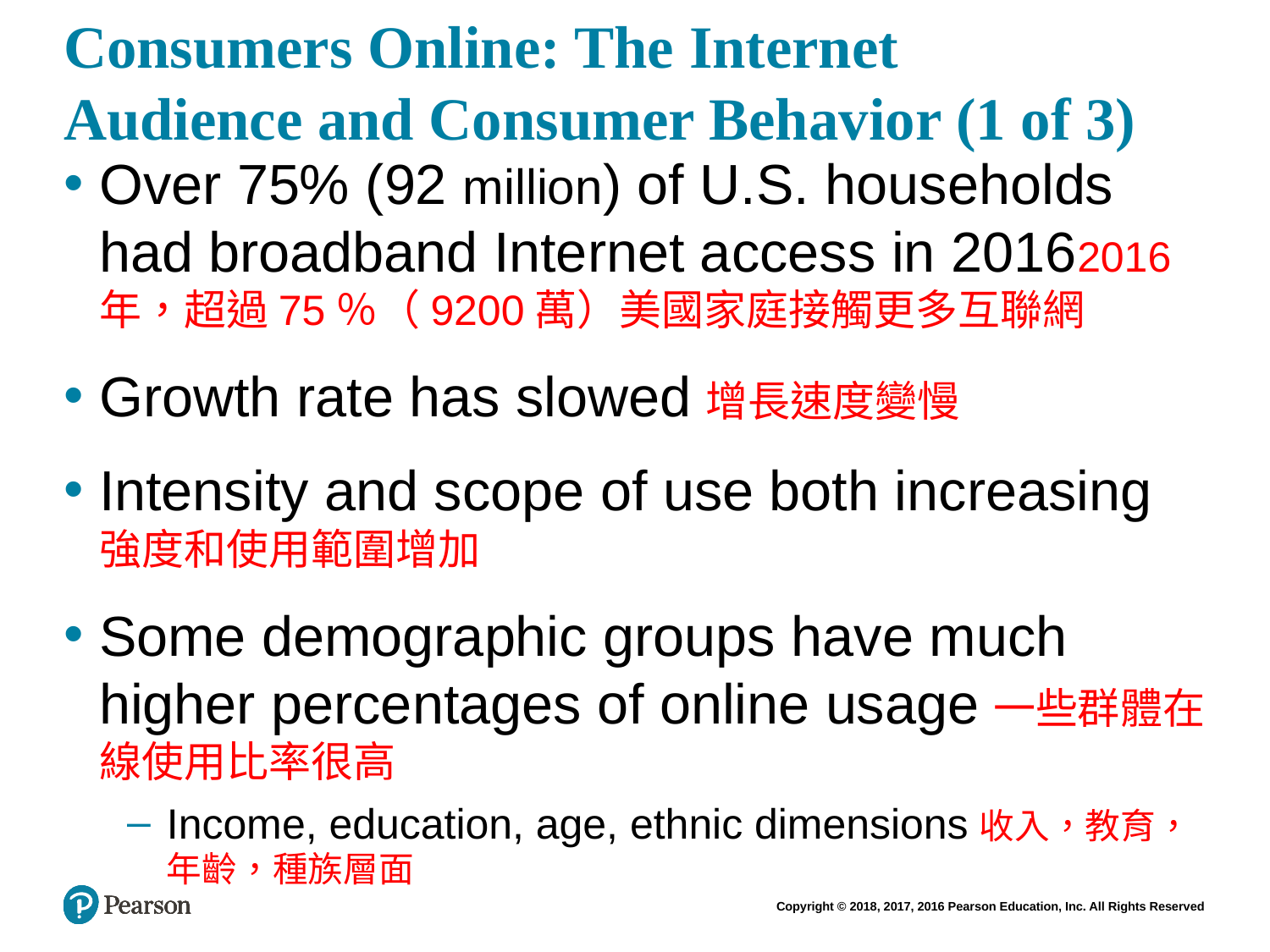

# Consumers Online: The Internet Audience and Consumer Behavior (1 of 3)
Over 75% (92 million) of U.S. households had broadband Internet access in 20162016年，超過75％（9200萬）美國家庭接觸更多互聯網
Growth rate has slowed增長速度變慢
Intensity and scope of use both increasing強度和使用範圍增加
Some demographic groups have much higher percentages of online usage一些群體在線使用比率很高
Income, education, age, ethnic dimensions收入，教育，年齡，種族層面